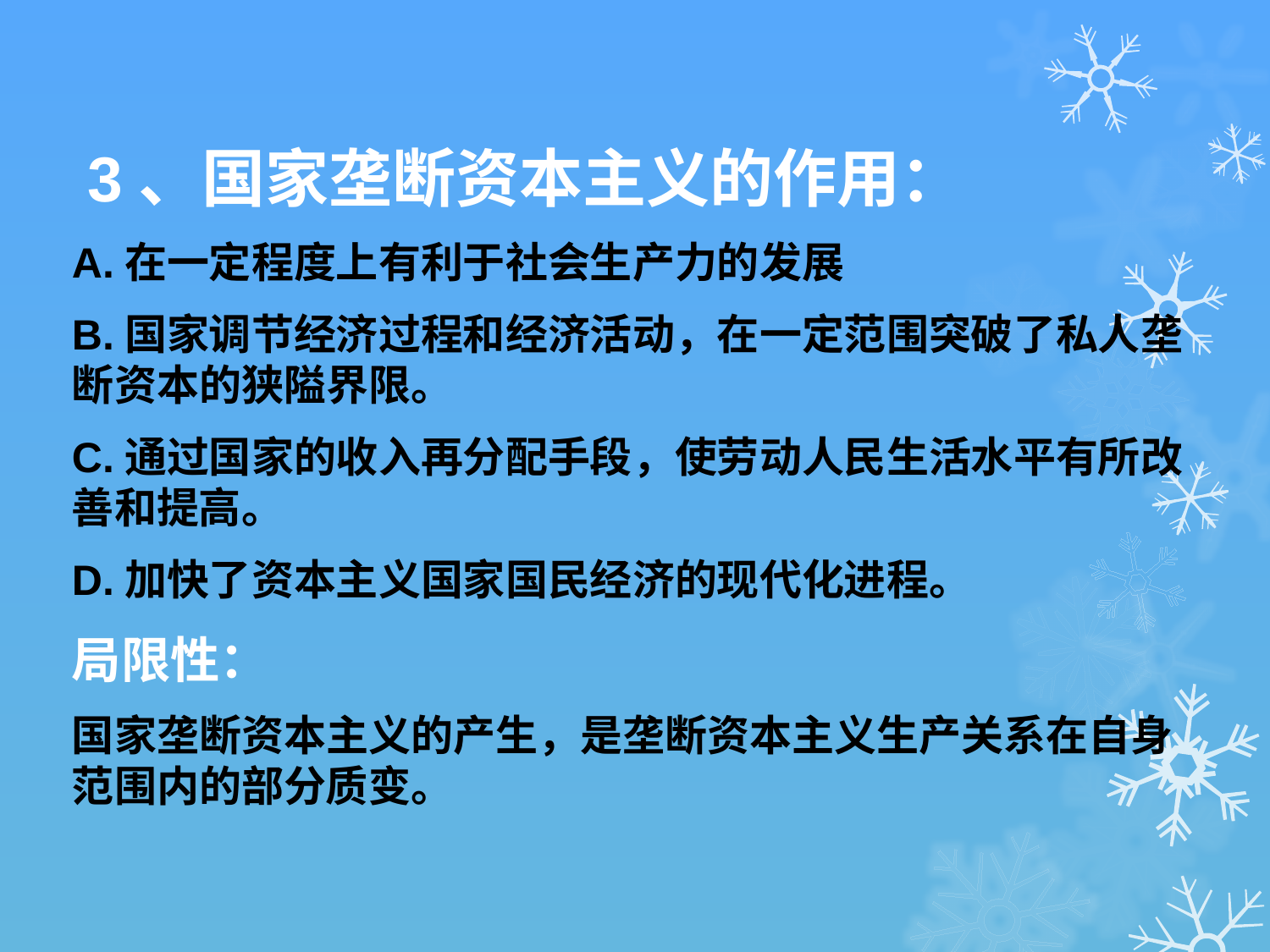

3、国家垄断资本主义的作用：
A.在一定程度上有利于社会生产力的发展
B.国家调节经济过程和经济活动，在一定范围突破了私人垄断资本的狭隘界限。
C.通过国家的收入再分配手段，使劳动人民生活水平有所改善和提高。
D.加快了资本主义国家国民经济的现代化进程。
局限性：
国家垄断资本主义的产生，是垄断资本主义生产关系在自身范围内的部分质变。